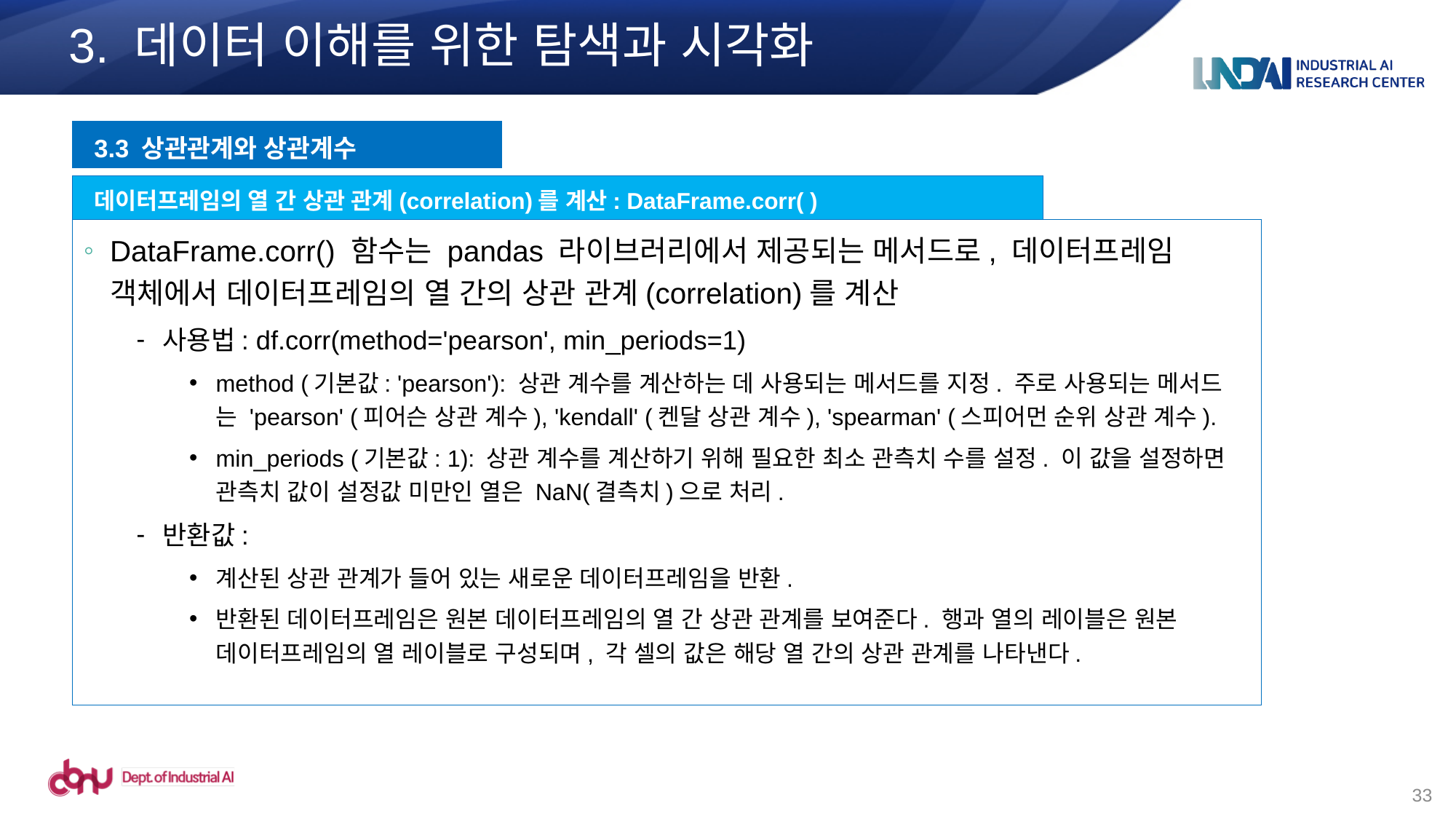

# 3. 데이터 이해를 위한 탐색과 시각화
3.3 상관관계와 상관계수
데이터프레임의 열 간 상관 관계(correlation)를 계산: DataFrame.corr( )
DataFrame.corr() 함수는 pandas 라이브러리에서 제공되는 메서드로, 데이터프레임  객체에서 데이터프레임의 열 간의 상관 관계(correlation)를 계산
사용법: df.corr(method='pearson', min_periods=1)
method (기본값: 'pearson'): 상관 계수를 계산하는 데 사용되는 메서드를 지정. 주로 사용되는 메서드는 'pearson' (피어슨 상관 계수), 'kendall' (켄달 상관 계수), 'spearman' (스피어먼 순위 상관 계수).
min_periods (기본값: 1): 상관 계수를 계산하기 위해 필요한 최소 관측치 수를 설정. 이 값을 설정하면 관측치 값이 설정값 미만인 열은 NaN(결측치)으로 처리.
반환값:
계산된 상관 관계가 들어 있는 새로운 데이터프레임을 반환.
반환된 데이터프레임은 원본 데이터프레임의 열 간 상관 관계를 보여준다. 행과 열의 레이블은 원본 데이터프레임의 열 레이블로 구성되며, 각 셀의 값은 해당 열 간의 상관 관계를 나타낸다.

33